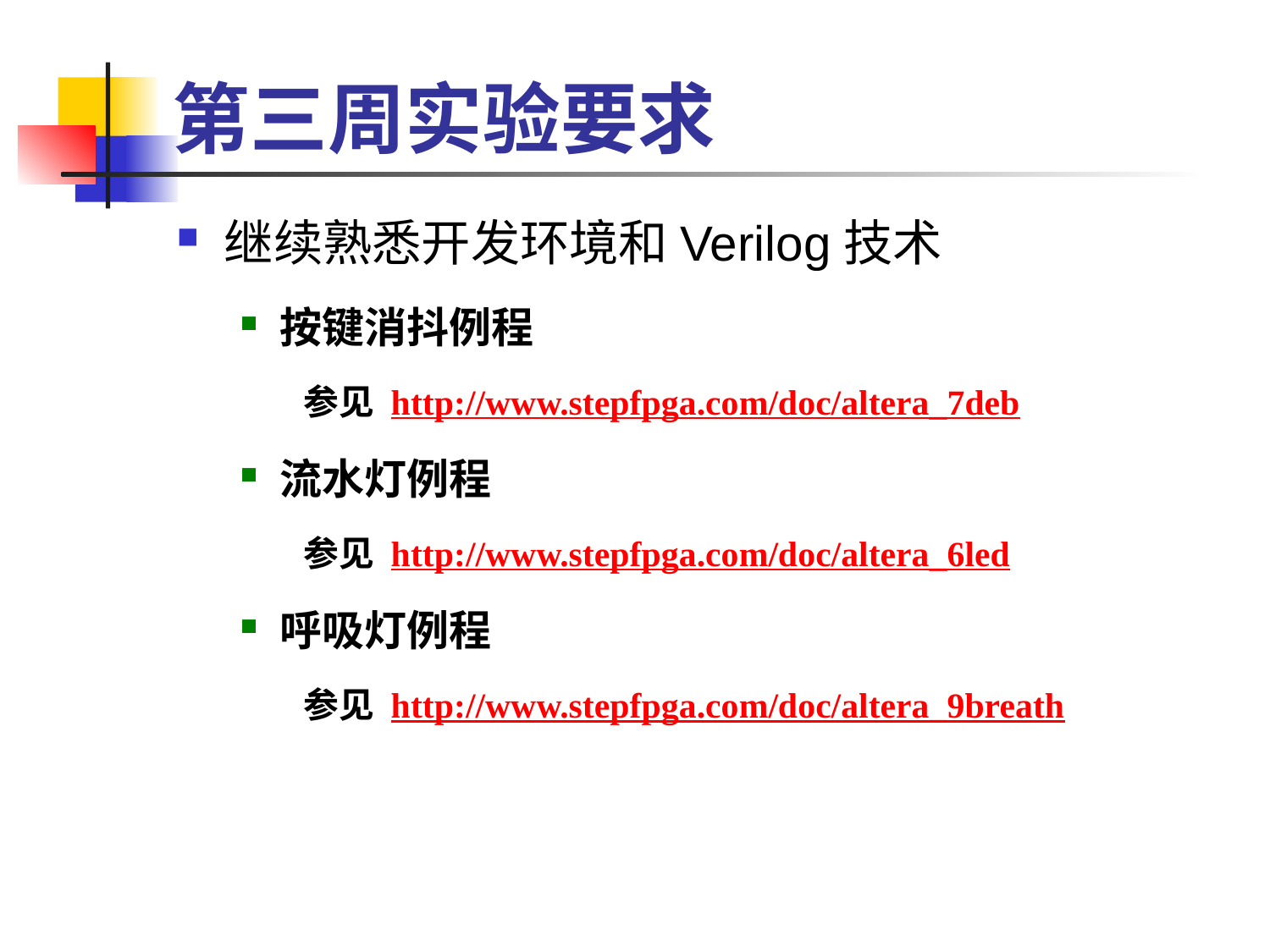

第三周实验要求
继续熟悉开发环境和Verilog技术
按键消抖例程
参见 http://www.stepfpga.com/doc/altera_7deb
流水灯例程
参见 http://www.stepfpga.com/doc/altera_6led
呼吸灯例程
参见 http://www.stepfpga.com/doc/altera_9breath